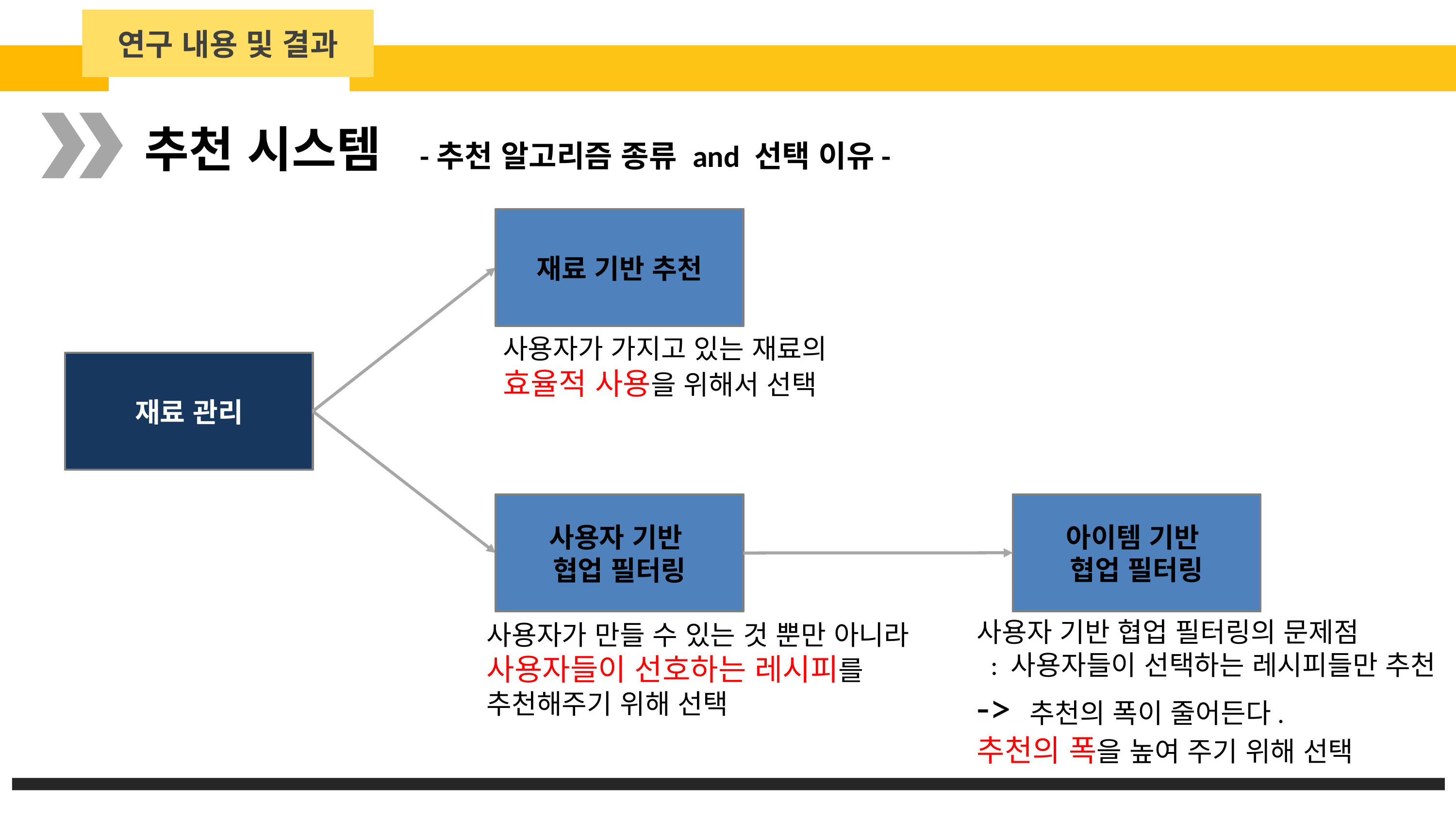

연구 내용 및 결과

추천 시스템  -추천 알고리즘 종류 and 선택 이유-
재료 기반 추천
사용자가 가지고 있는 재료의 효율적 사용을 위해서 선택
재료 관리
아이템 기반
협업 필터링
사용자 기반
협업 필터링
사용자 기반 협업 필터링의 문제점
 : 사용자들이 선택하는 레시피들만 추천 ->  추천의 폭이 줄어든다.
추천의 폭을 높여 주기 위해 선택
사용자가 만들 수 있는 것 뿐만 아니라 사용자들이 선호하는 레시피를 추천해주기 위해 선택